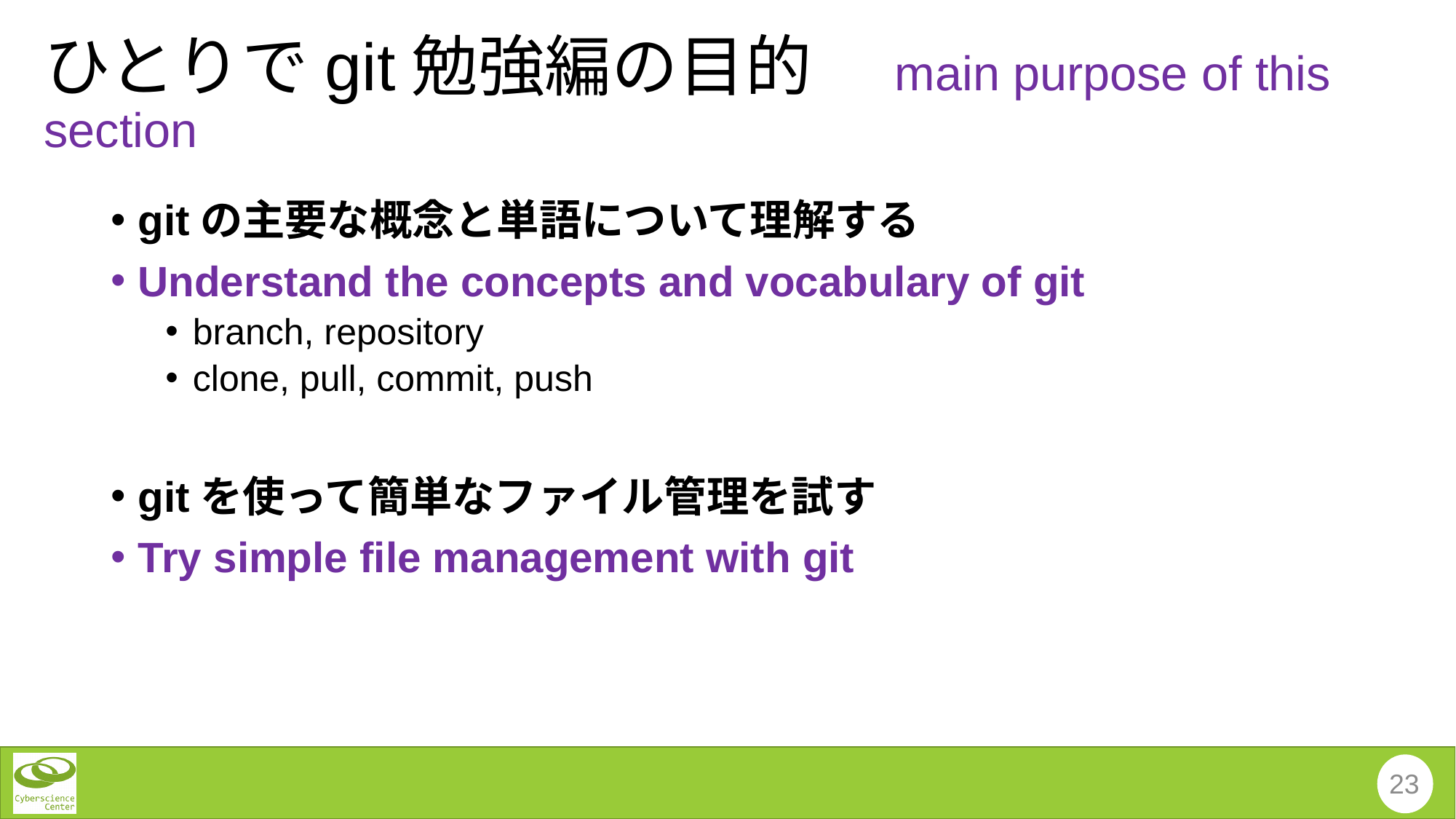

# ひとりでgit勉強編の目的　main purpose of this section
gitの主要な概念と単語について理解する
Understand the concepts and vocabulary of git
branch, repository
clone, pull, commit, push

gitを使って簡単なファイル管理を試す
Try simple file management with git

23